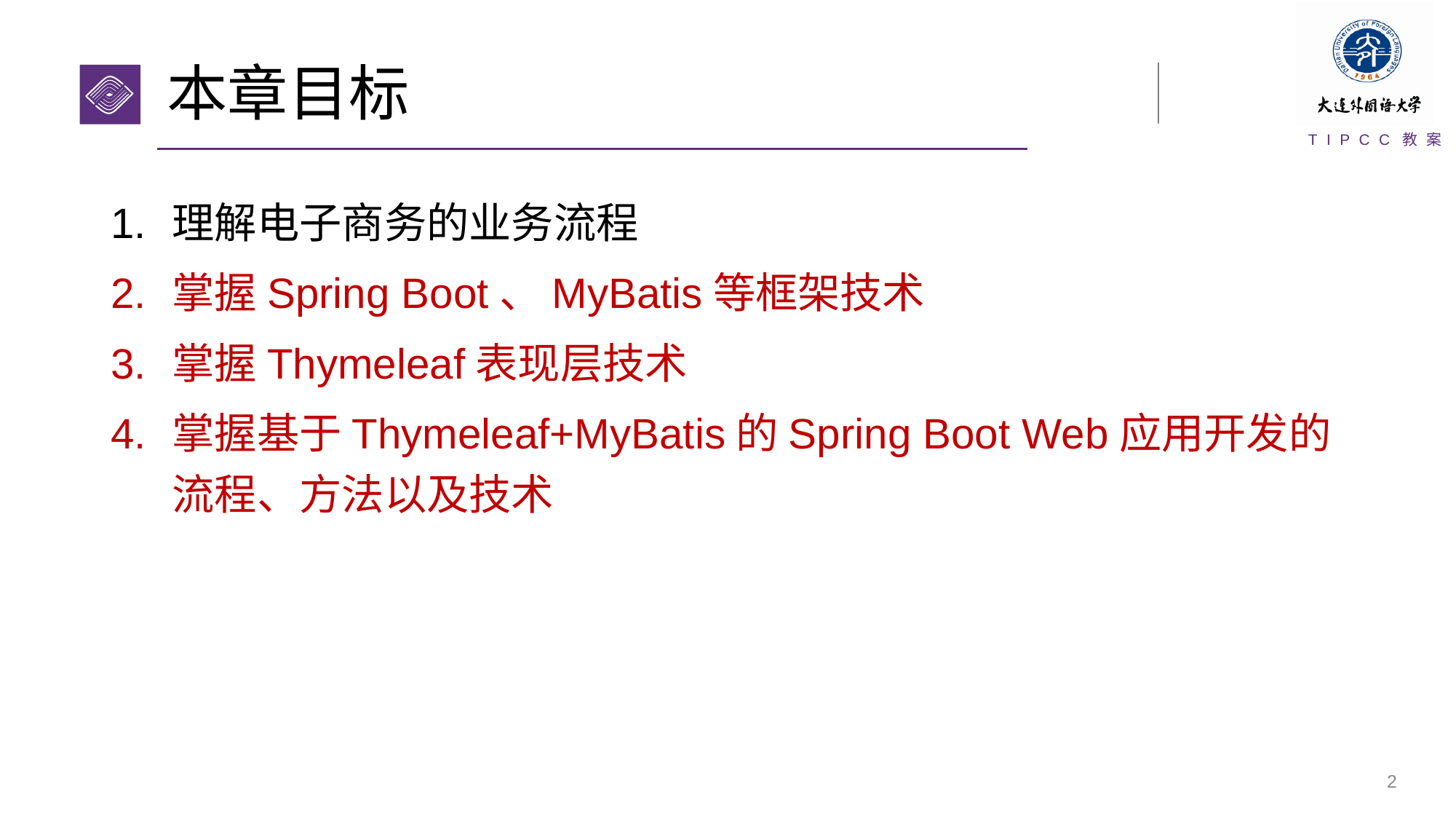

# 本章目标
理解电子商务的业务流程
掌握Spring Boot、MyBatis等框架技术
掌握Thymeleaf表现层技术
掌握基于Thymeleaf+MyBatis的Spring Boot Web应用开发的流程、方法以及技术
2